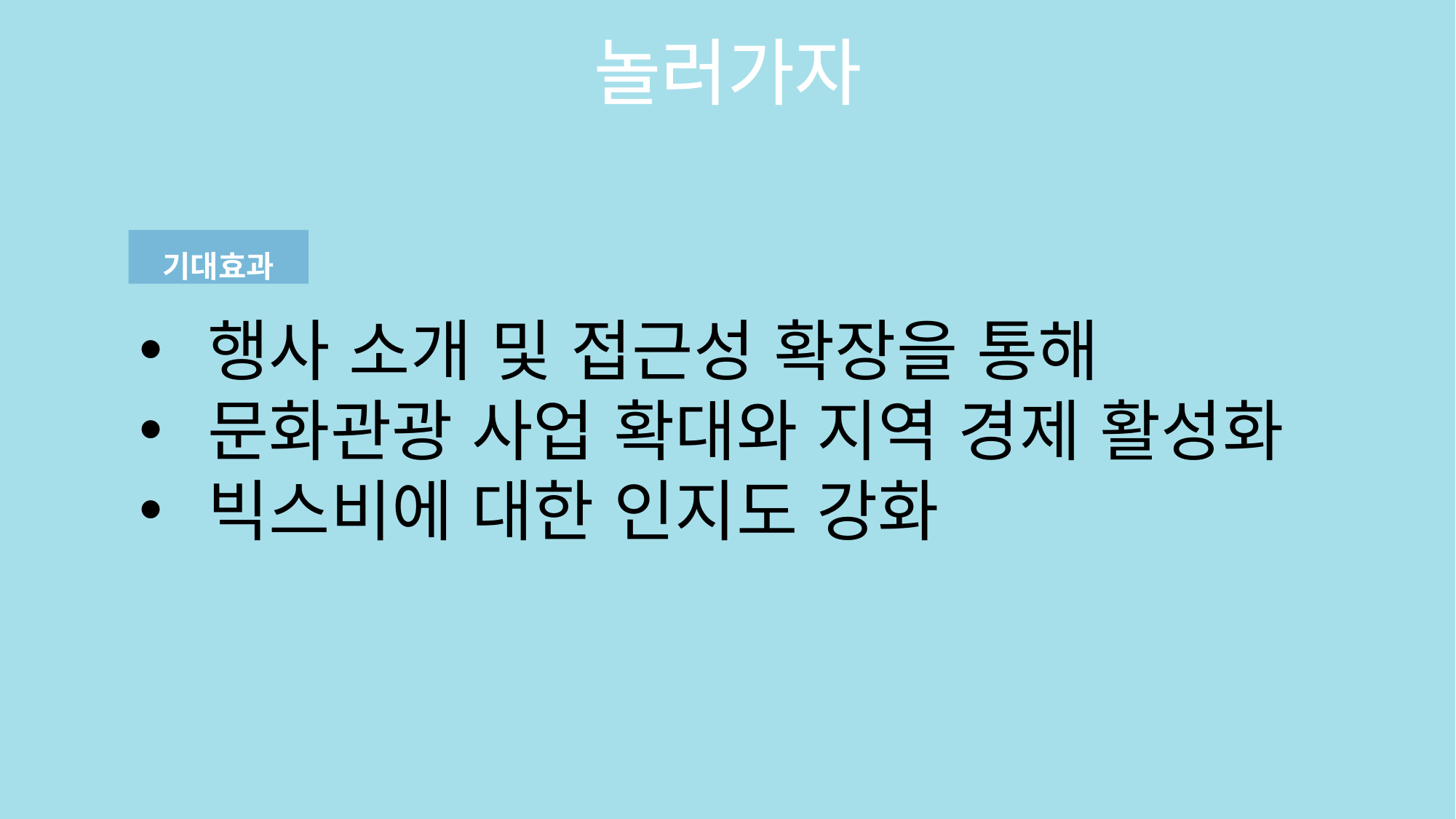

놀러가자
기대효과
행사 소개 및 접근성 확장을 통해
문화관광 사업 확대와 지역 경제 활성화
빅스비에 대한 인지도 강화